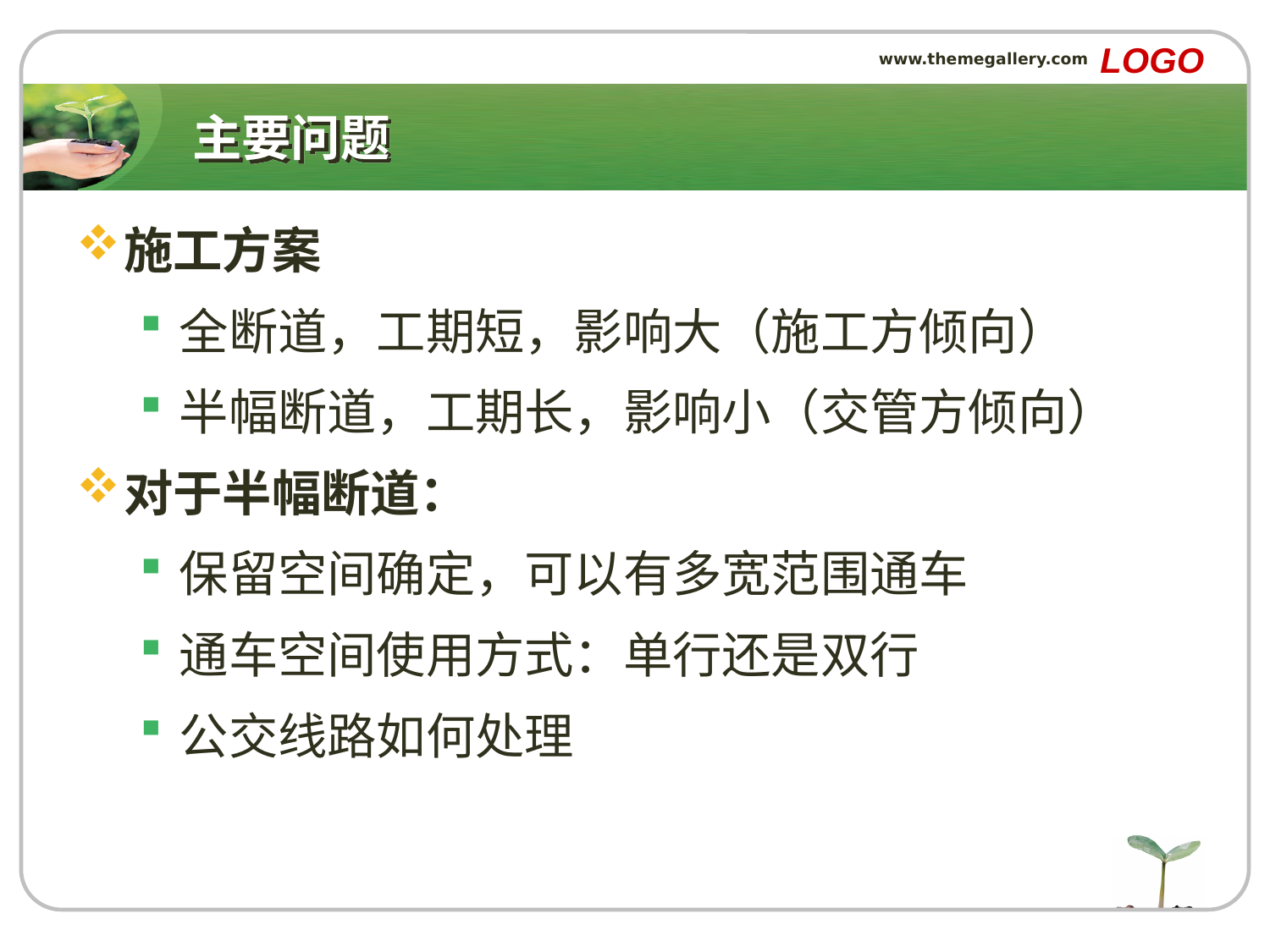

LOGO
www.themegallery.com
# 主要问题
施工方案
全断道，工期短，影响大（施工方倾向）
半幅断道，工期长，影响小（交管方倾向）
对于半幅断道：
保留空间确定，可以有多宽范围通车
通车空间使用方式：单行还是双行
公交线路如何处理